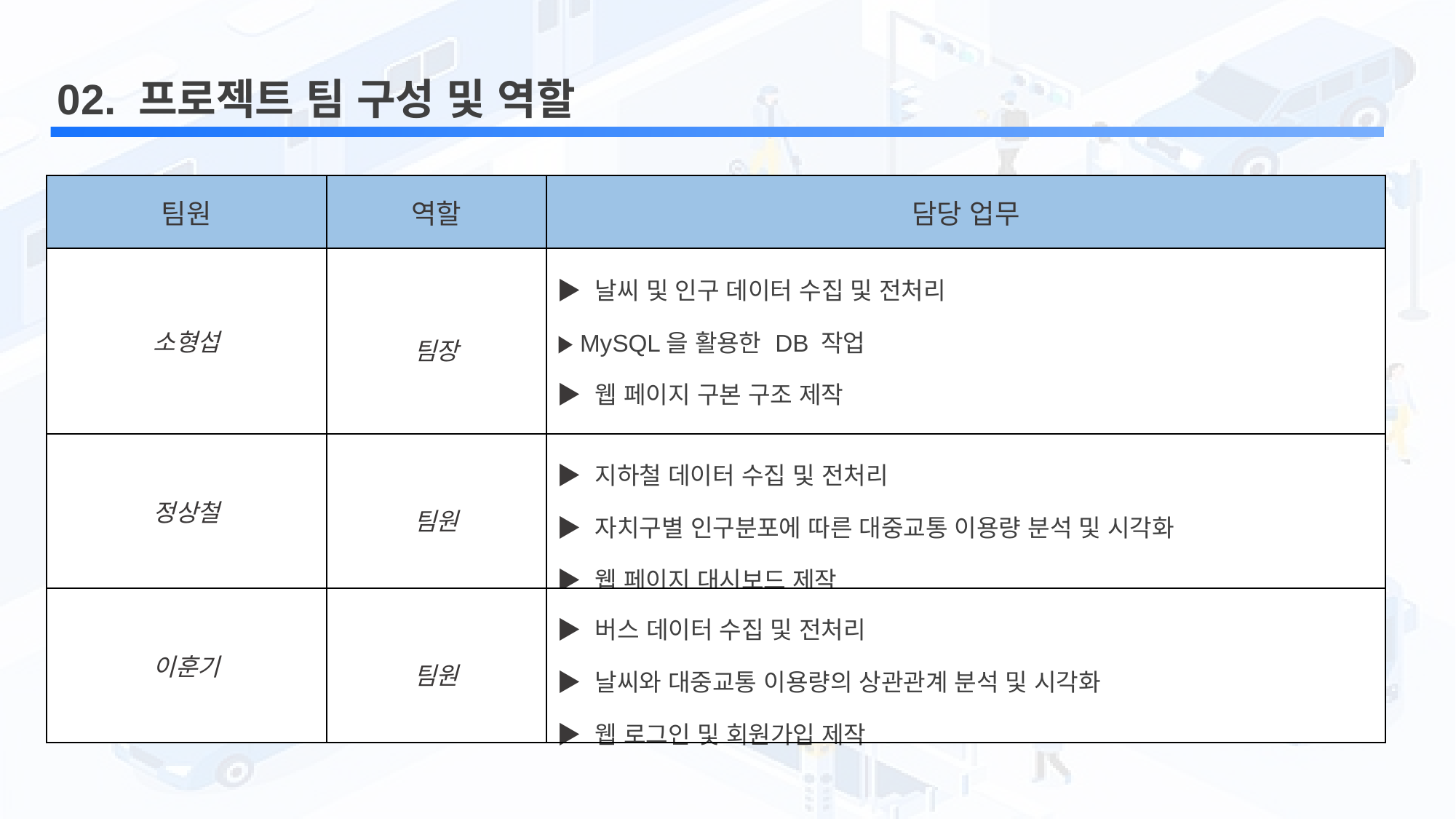

02. 프로젝트 팀 구성 및 역할
| 팀원 | 역할 | 담당 업무 |
| --- | --- | --- |
| 소형섭 | 팀장 | ▶ 날씨 및 인구 데이터 수집 및 전처리 ▶ MySQL을 활용한 DB 작업 ▶ 웹 페이지 구본 구조 제작 ▶ 코로나 19 전후 교통 및 유동 인규 변화 분석 및 시각화 |
| 정상철 | 팀원 | ▶ 지하철 데이터 수집 및 전처리 ▶ 자치구별 인구분포에 따른 대중교통 이용량 분석 및 시각화 ▶ 웹 페이지 대시보드 제작 |
| 이훈기 | 팀원 | ▶ 버스 데이터 수집 및 전처리 ▶ 날씨와 대중교통 이용량의 상관관계 분석 및 시각화 ▶ 웹 로그인 및 회원가입 제작 |